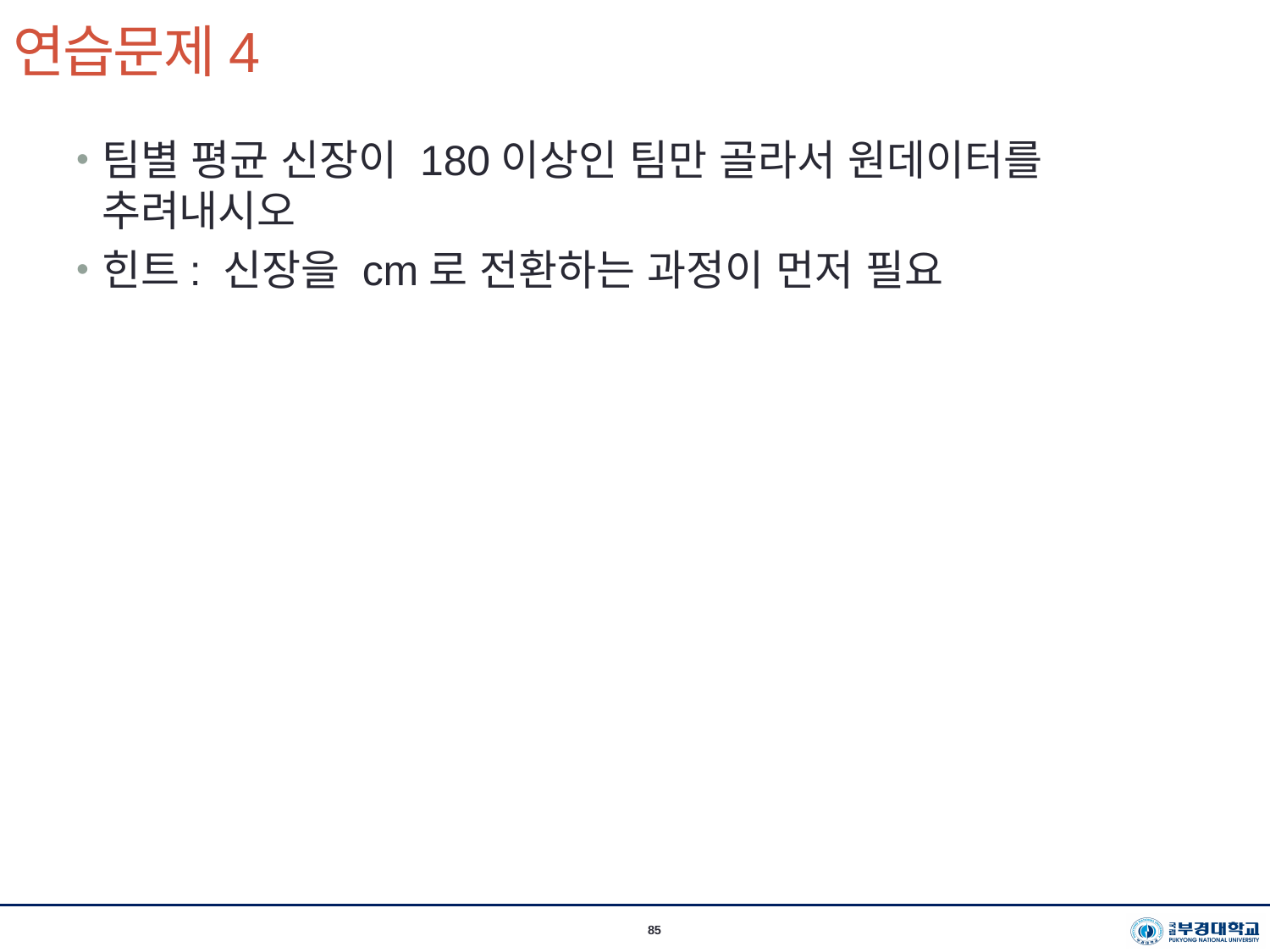

# 연습문제4
시스템경영공학부 이지환 교수(2020-2학기)
85
팀별 평균 신장이 180이상인 팀만 골라서 원데이터를 추려내시오
힌트: 신장을 cm로 전환하는 과정이 먼저 필요